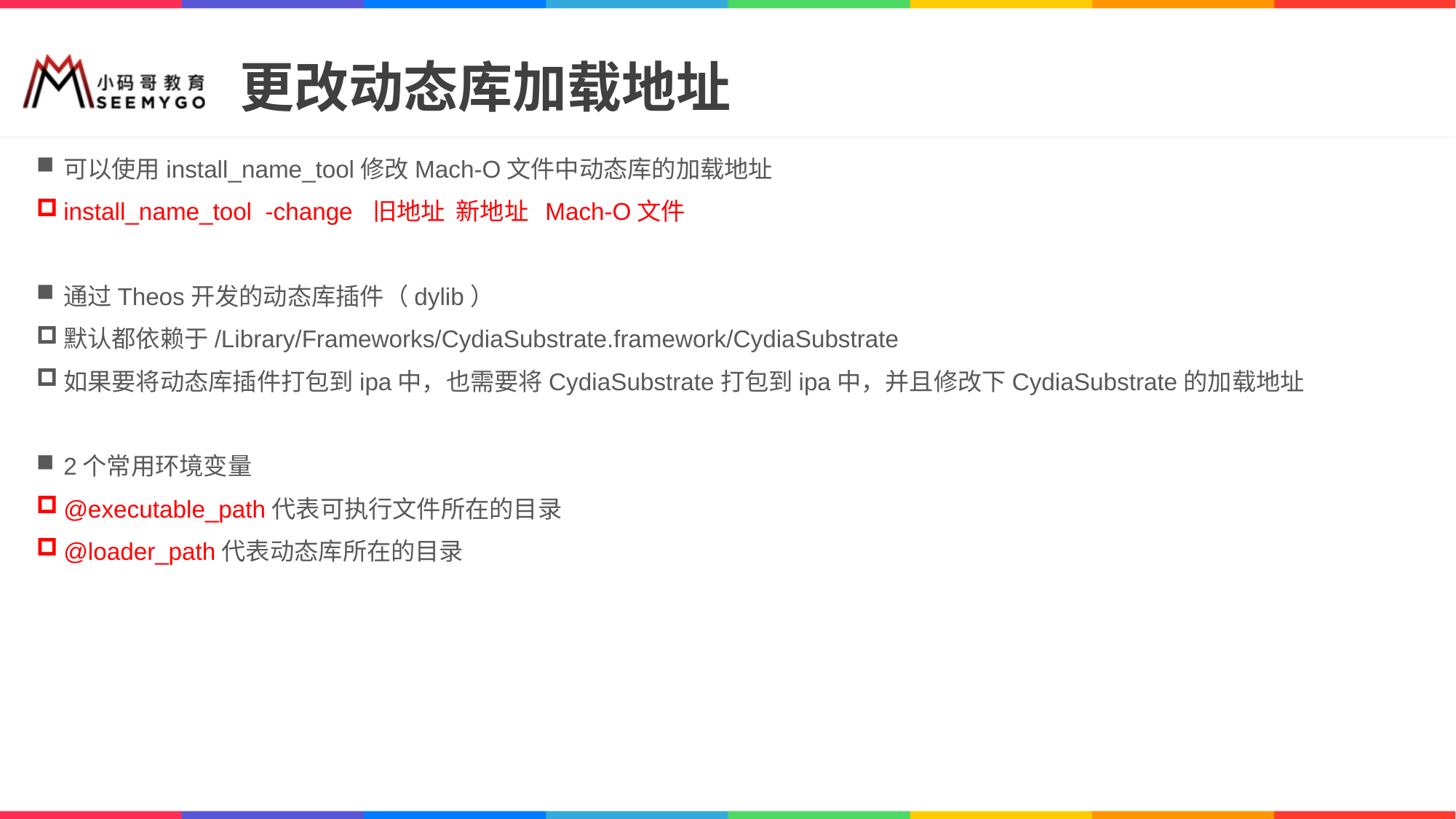

# 更改动态库加载地址
可以使用install_name_tool修改Mach-O文件中动态库的加载地址
install_name_tool  -change  旧地址  新地址  Mach-O文件

通过Theos开发的动态库插件（dylib）
默认都依赖于/Library/Frameworks/CydiaSubstrate.framework/CydiaSubstrate
如果要将动态库插件打包到ipa中，也需要将CydiaSubstrate打包到ipa中，并且修改下CydiaSubstrate的加载地址

2个常用环境变量
@executable_path代表可执行文件所在的目录
@loader_path代表动态库所在的目录